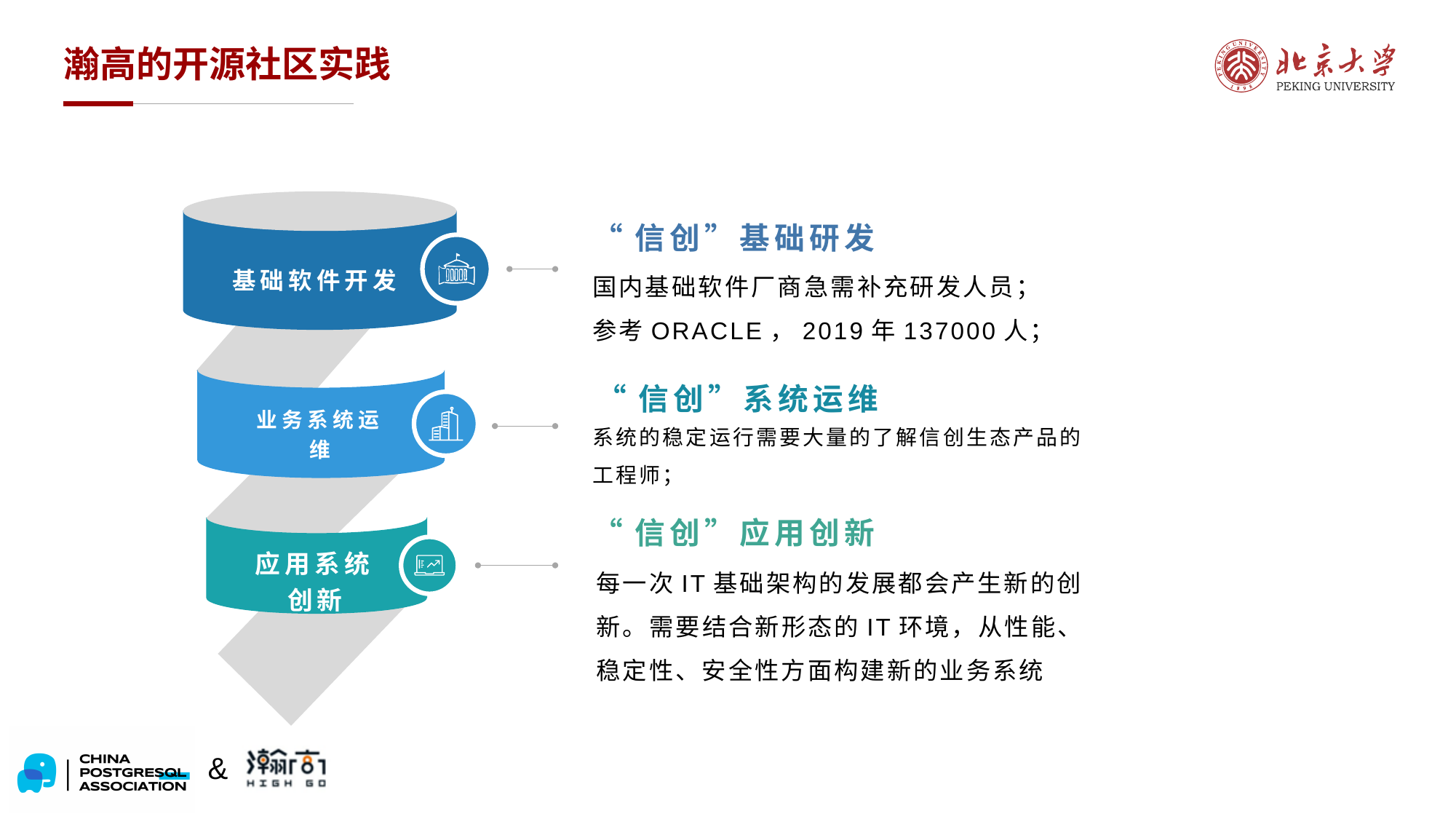

# 瀚高的开源社区实践

“信创”基础研发

基础软件开发

国内基础软件厂商急需补充研发人员；
参考ORACLE，2019年137000人；

“信创”系统运维

业务系统运维

系统的稳定运行需要大量的了解信创生态产品的工程师；

“信创”应用创新

应用系统创新

每一次IT基础架构的发展都会产生新的创新。需要结合新形态的IT环境，从性能、稳定性、安全性方面构建新的业务系统